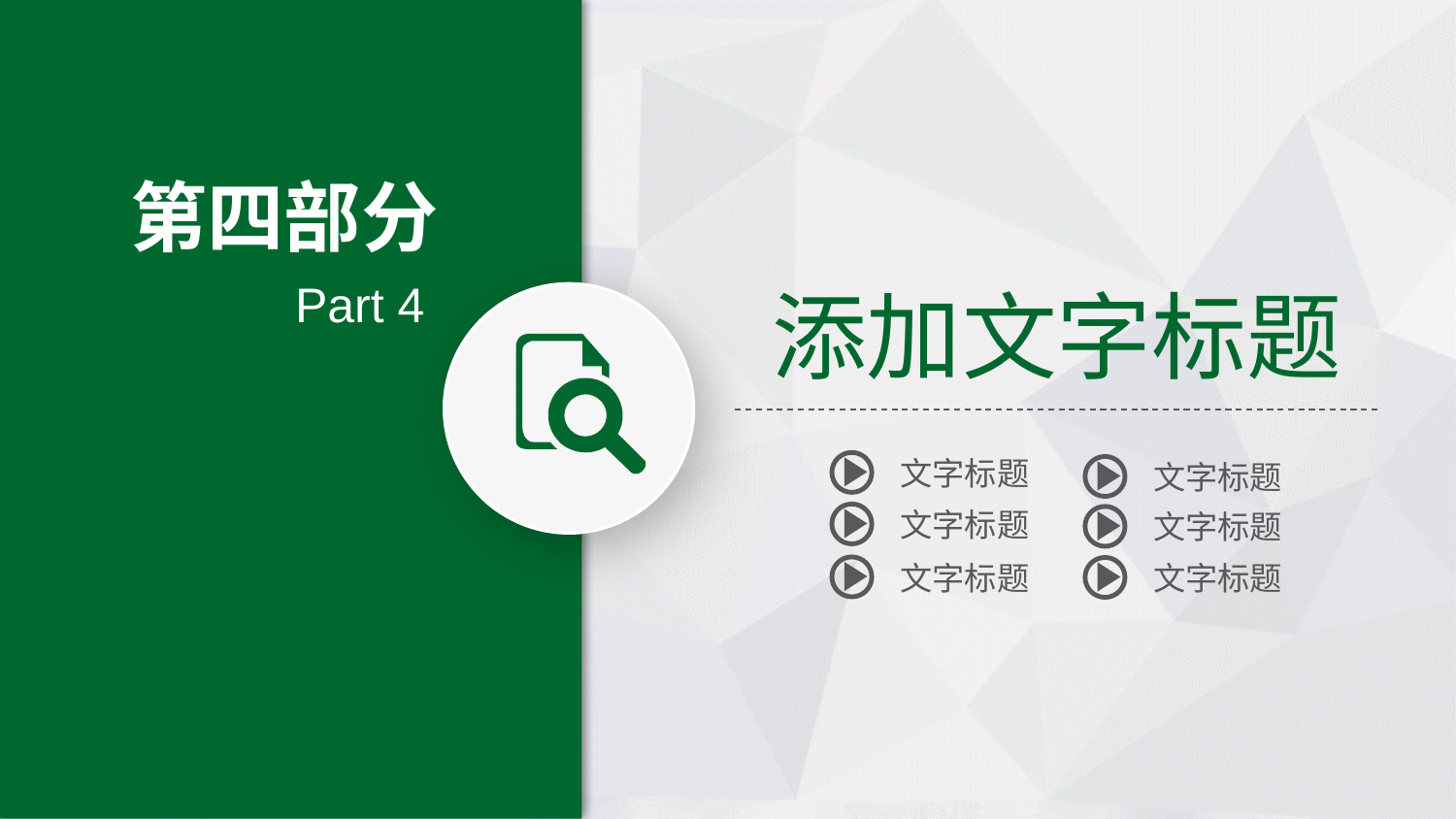

第四部分
Part 4
添加文字标题

文字标题

文字标题

文字标题

文字标题

文字标题

文字标题